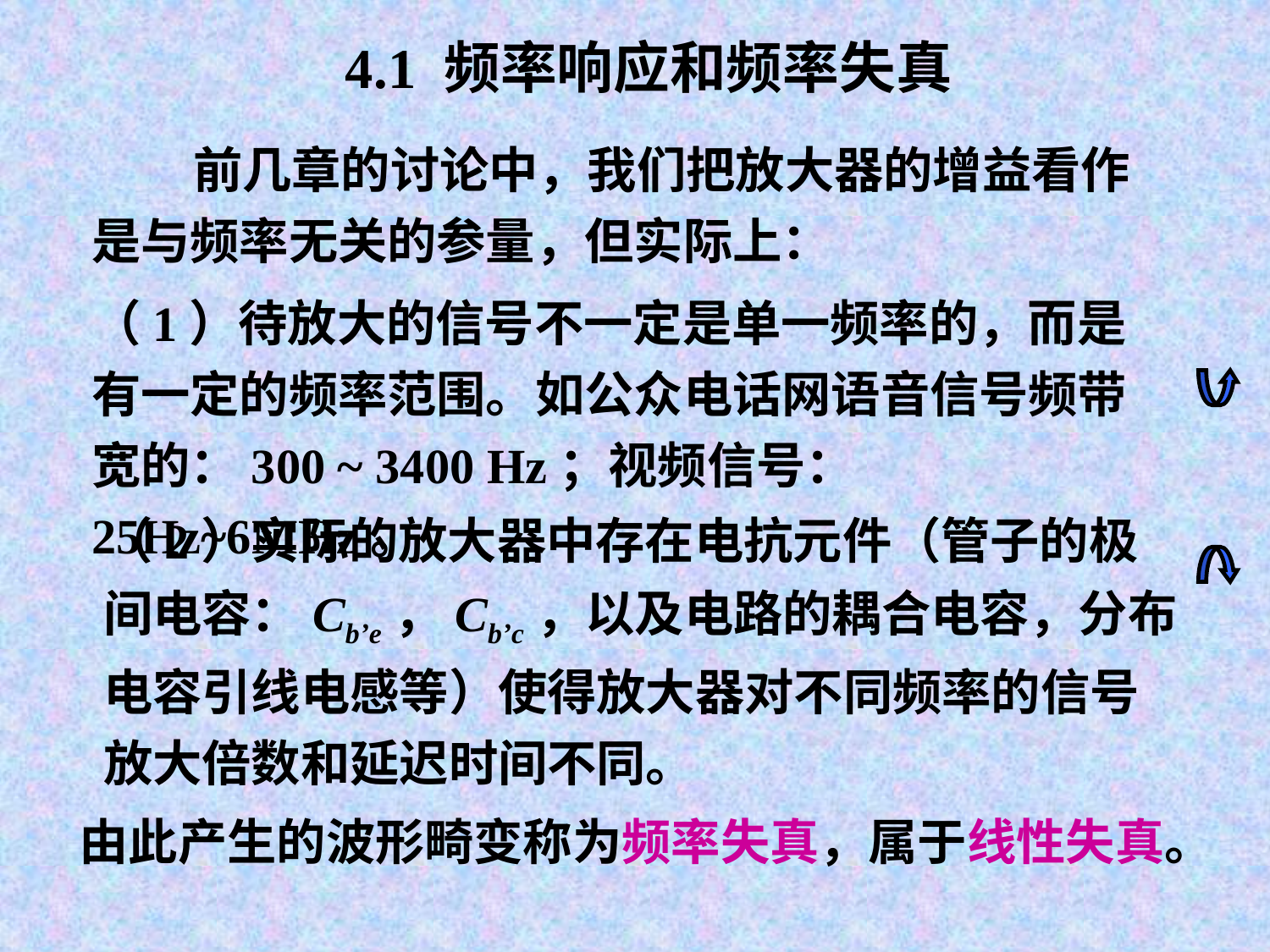

4.1 频率响应和频率失真
        前几章的讨论中，我们把放大器的增益看作是与频率无关的参量，但实际上：
（1）待放大的信号不一定是单一频率的，而是有一定的频率范围。如公众电话网语音信号频带宽的：300 ~ 3400 Hz；视频信号：25Hz~6MHz。
（2）实际的放大器中存在电抗元件（管子的极间电容：Cb’e，Cb’c，以及电路的耦合电容，分布电容引线电感等）使得放大器对不同频率的信号放大倍数和延迟时间不同。
由此产生的波形畸变称为频率失真，属于线性失真。
3